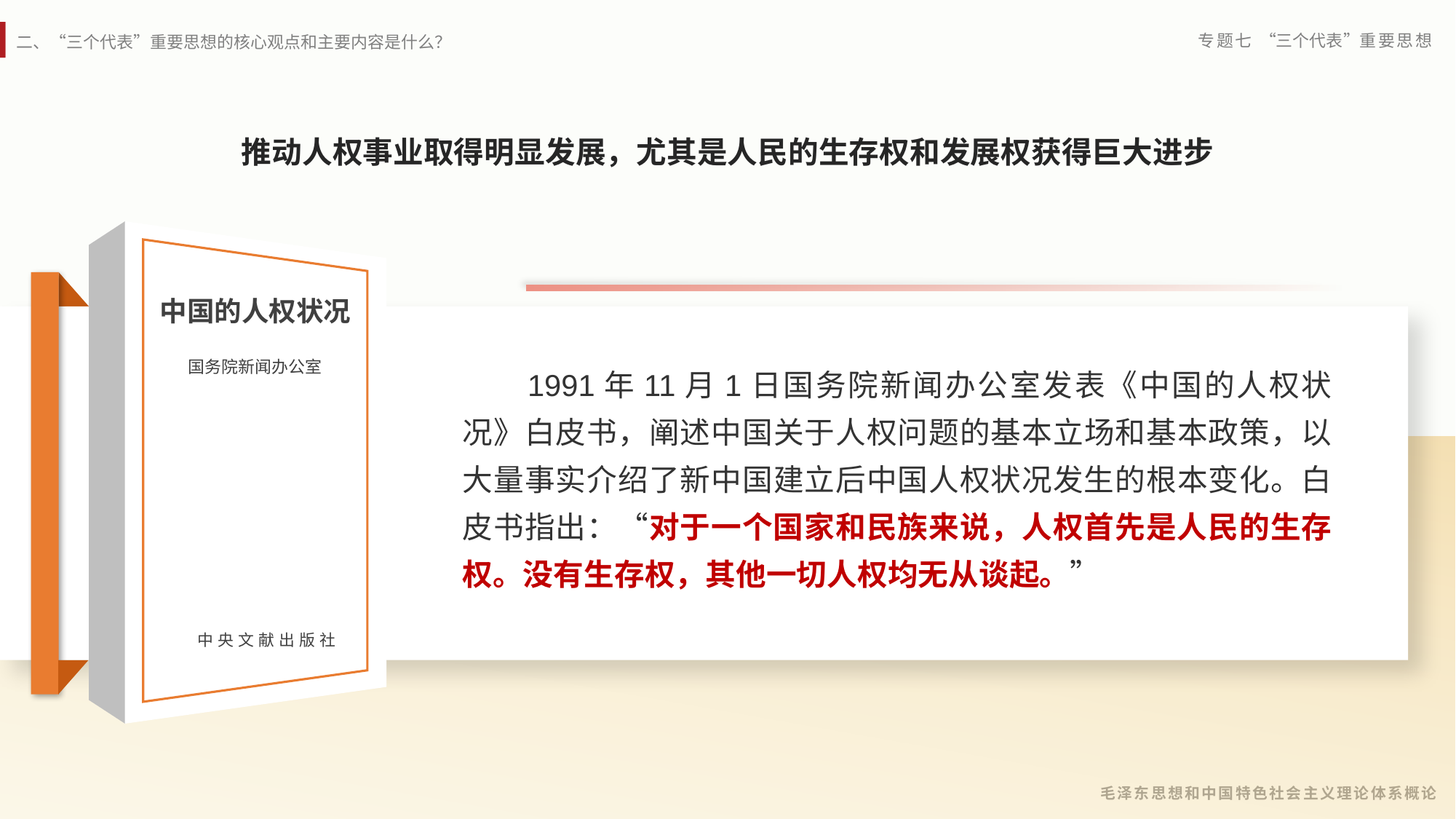

推动人权事业取得明显发展，尤其是人民的生存权和发展权获得巨大进步

中国的人权状况
国务院新闻办公室
中央文献出版社

 1991年11月1日国务院新闻办公室发表《中国的人权状况》白皮书，阐述中国关于人权问题的基本立场和基本政策，以大量事实介绍了新中国建立后中国人权状况发生的根本变化。白皮书指出：“对于一个国家和民族来说，人权首先是人民的生存权。没有生存权，其他一切人权均无从谈起。”